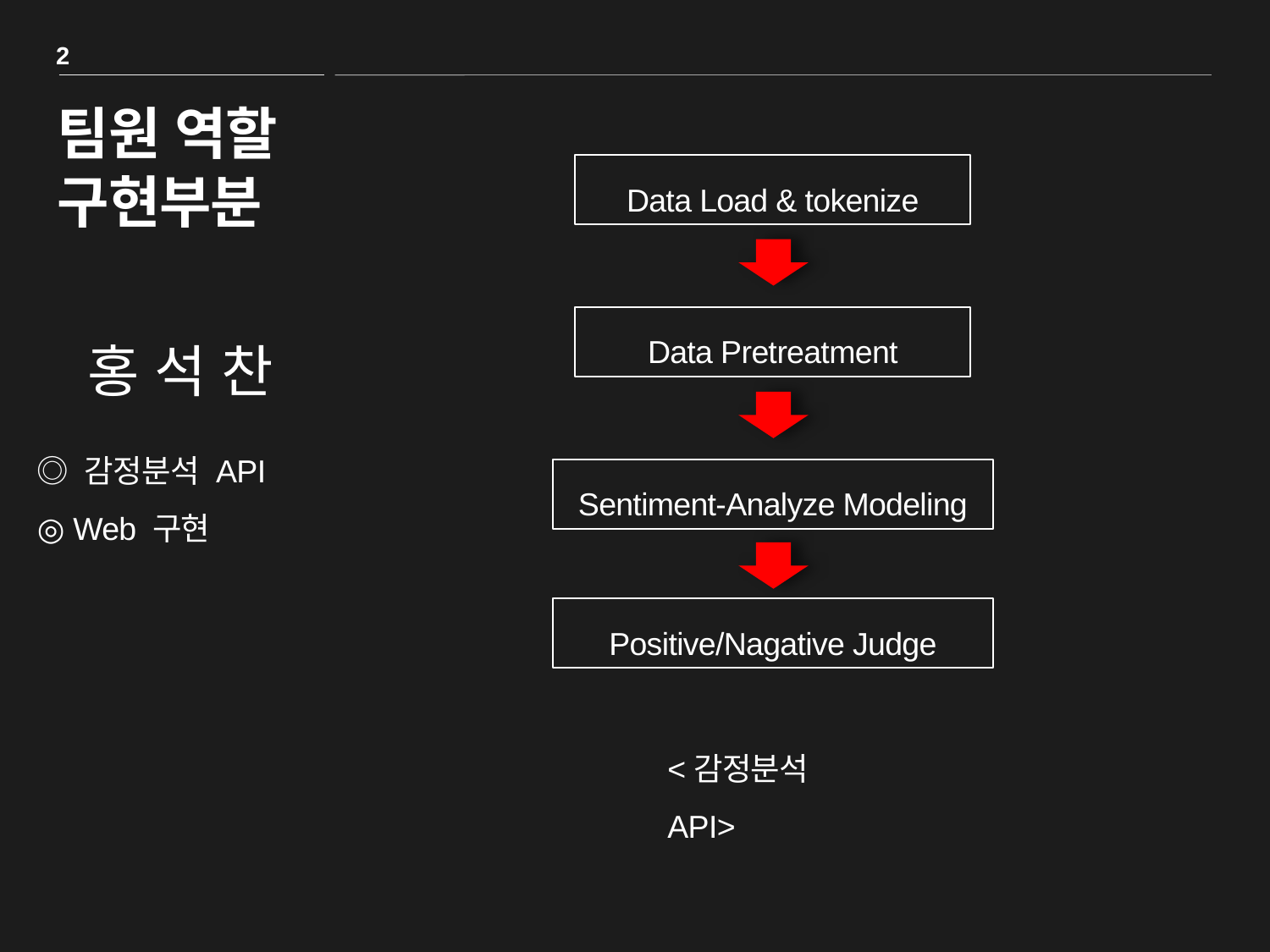

2
# 팀원 역할 구현부분
Data Load & tokenize

홍 석 찬
Data Pretreatment

◎ 감정분석 API
◎ Web 구현
Sentiment-Analyze Modeling

Positive/Nagative Judge
<감정분석 API>